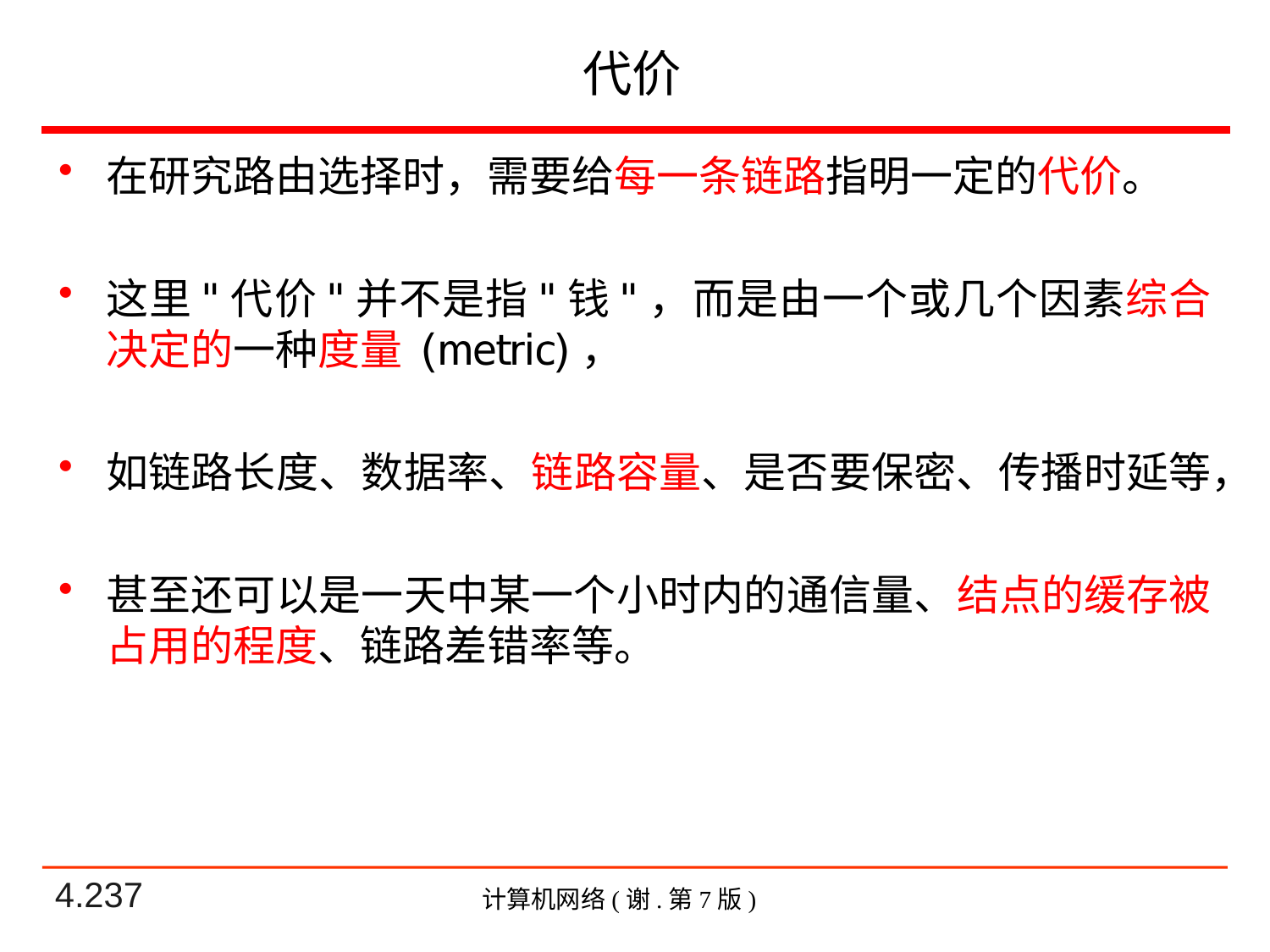

# 代价
在研究路由选择时，需要给每一条链路指明一定的代价。

这里"代价"并不是指"钱"，而是由一个或几个因素综合决定的一种度量 (metric)，

如链路长度、数据率、链路容量、是否要保密、传播时延等，

甚至还可以是一天中某一个小时内的通信量、结点的缓存被占用的程度、链路差错率等。